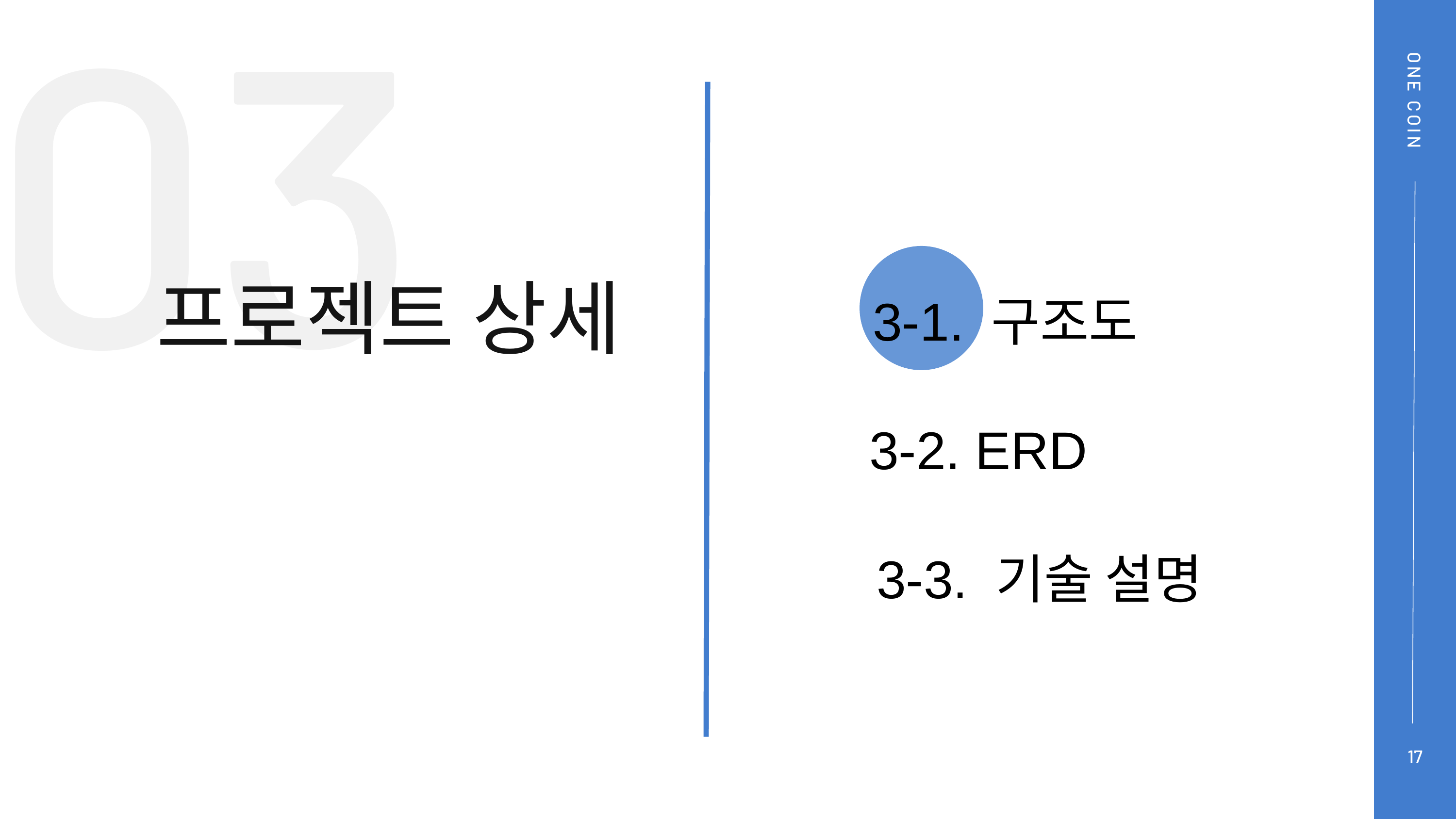

03

ONE COIN

프로젝트 상세
3-1. 구조도
3-2. ERD
3-3. 기술 설명
17